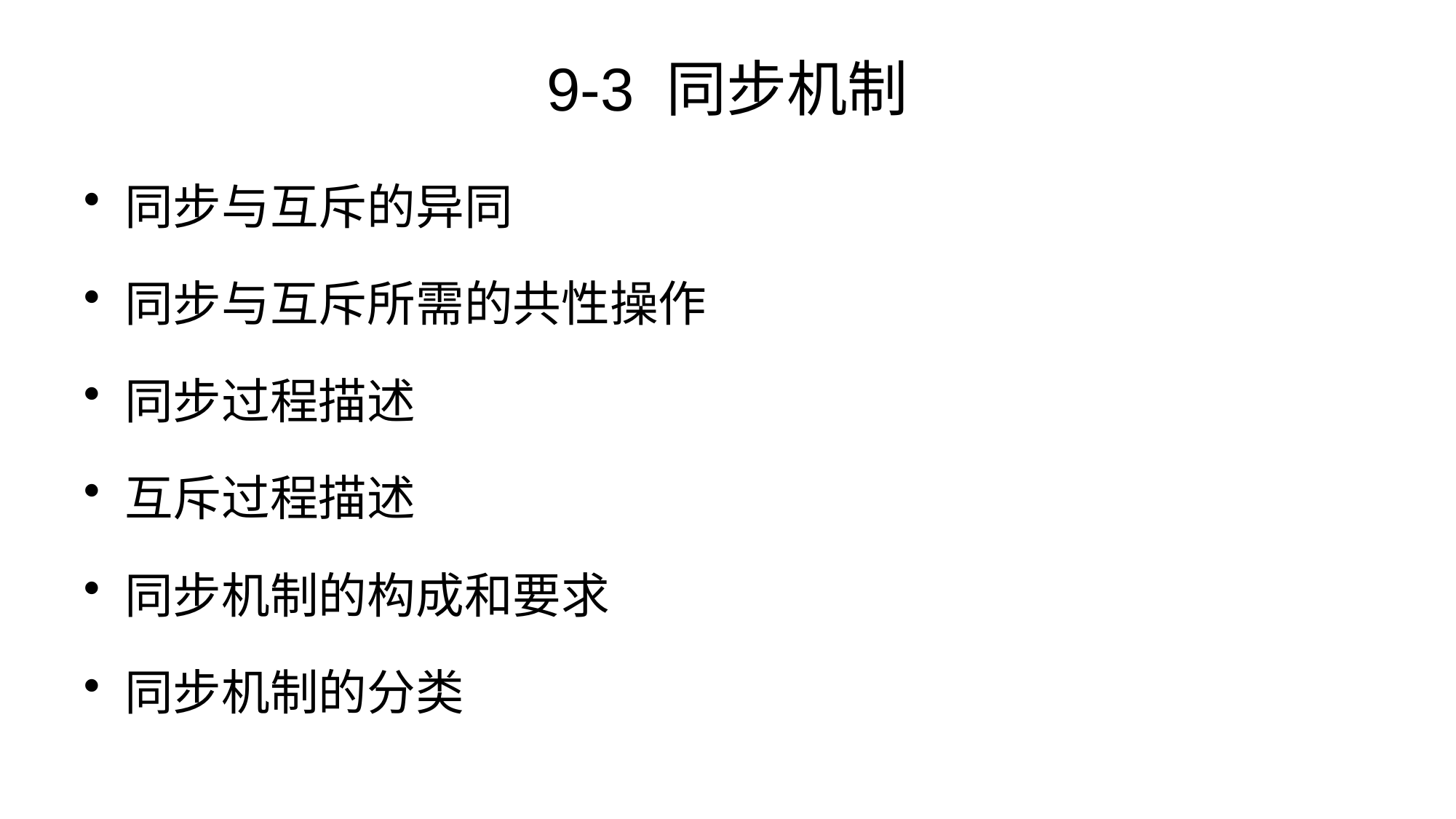

# 9-3 同步机制
同步与互斥的异同
同步与互斥所需的共性操作
同步过程描述
互斥过程描述
同步机制的构成和要求
同步机制的分类